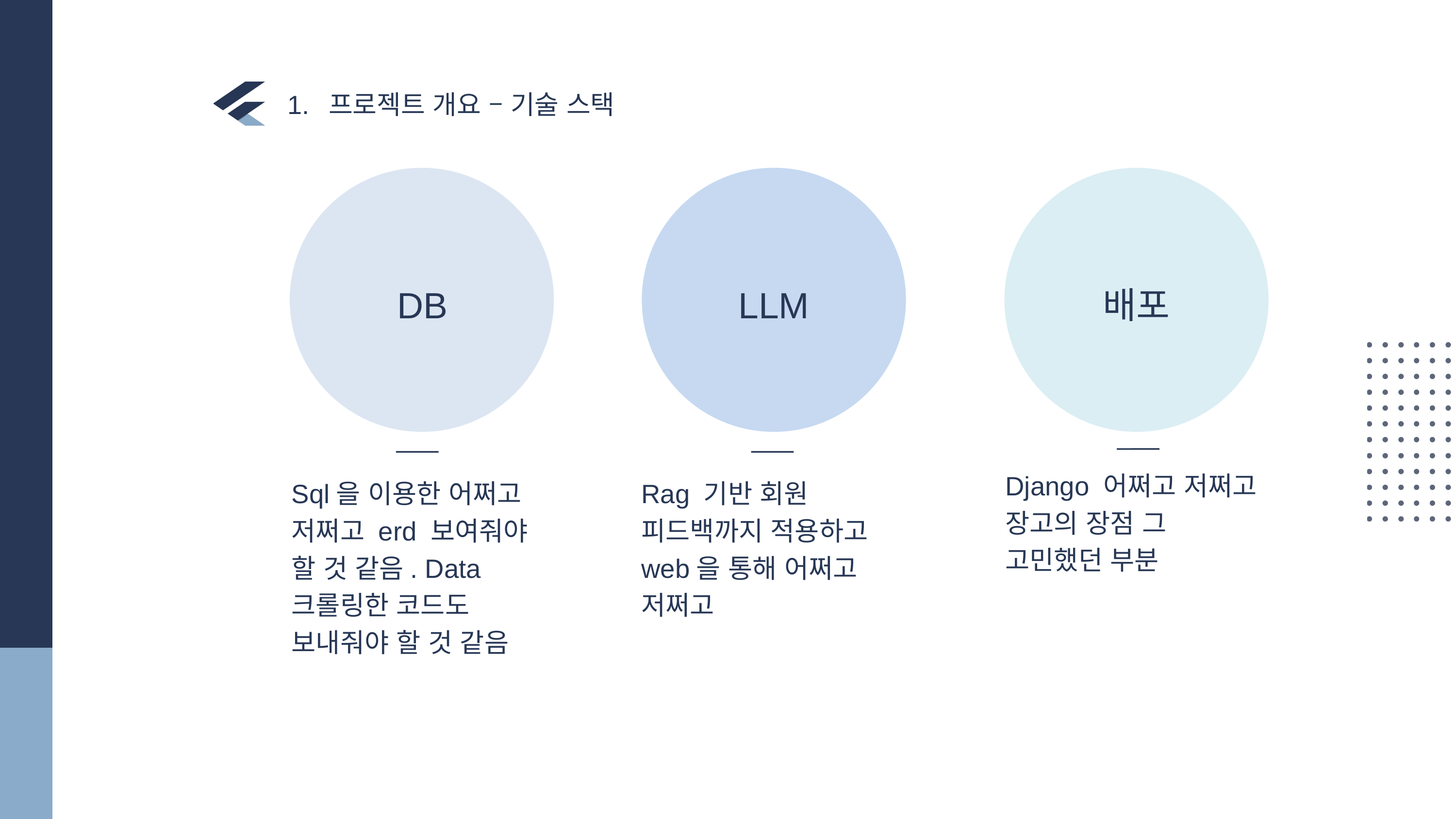

프로젝트 개요 – 기술 스택

LLM
배포
DB

Django 어쩌고 저쩌고
장고의 장점 그 고민했던 부분
Sql을 이용한 어쩌고 저쩌고 erd 보여줘야 할 것 같음. Data 크롤링한 코드도 보내줘야 할 것 같음
Rag 기반 회원 피드백까지 적용하고 web을 통해 어쩌고 저쩌고